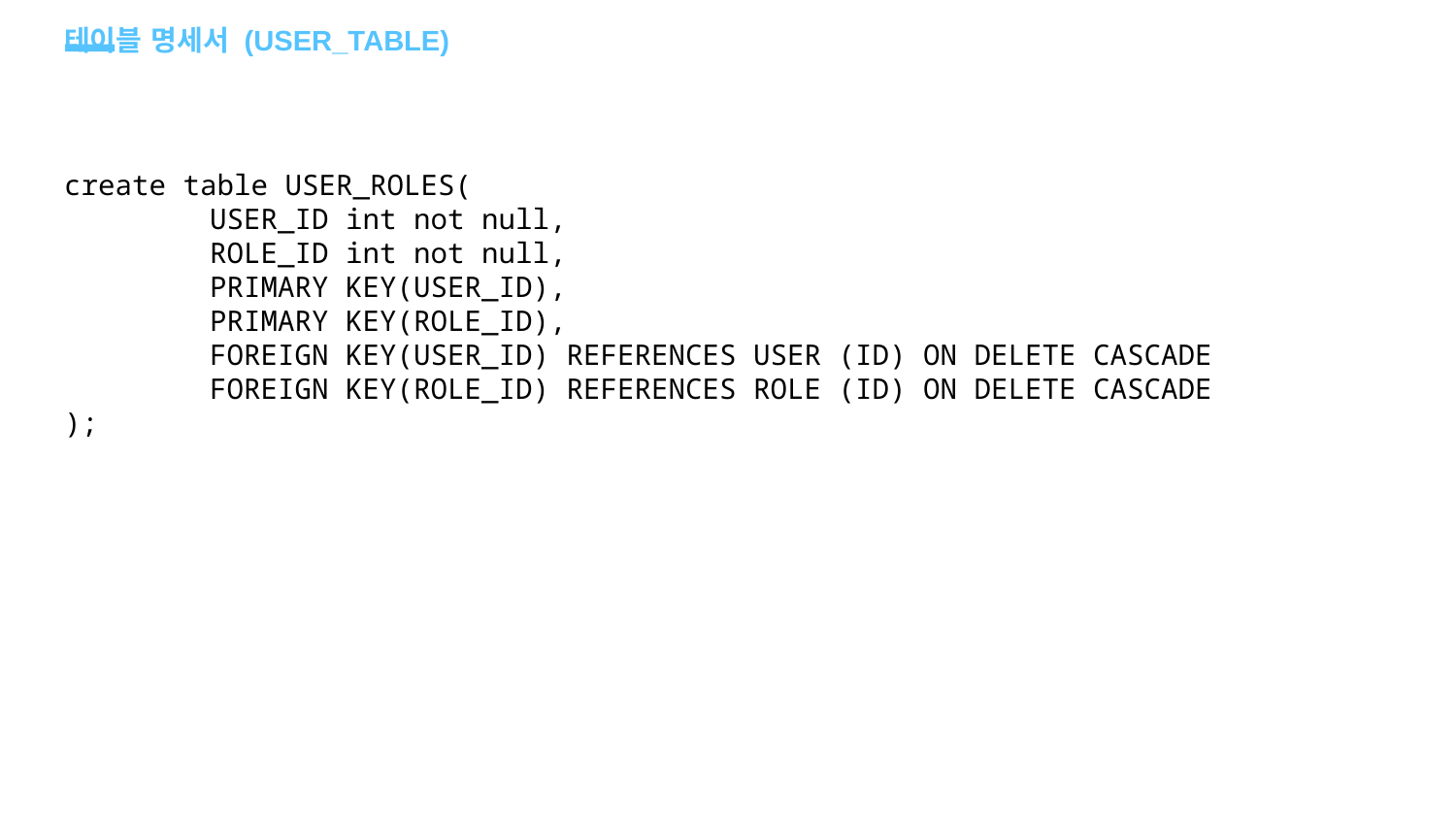

# 테이블 명세서 (USER_TABLE)

create table USER_ROLES(
	USER_ID int not null,
	ROLE_ID int not null,
	PRIMARY KEY(USER_ID),
	PRIMARY KEY(ROLE_ID),
    	FOREIGN KEY(USER_ID) REFERENCES USER (ID) ON DELETE CASCADE
	FOREIGN KEY(ROLE_ID) REFERENCES ROLE (ID) ON DELETE CASCADE
);